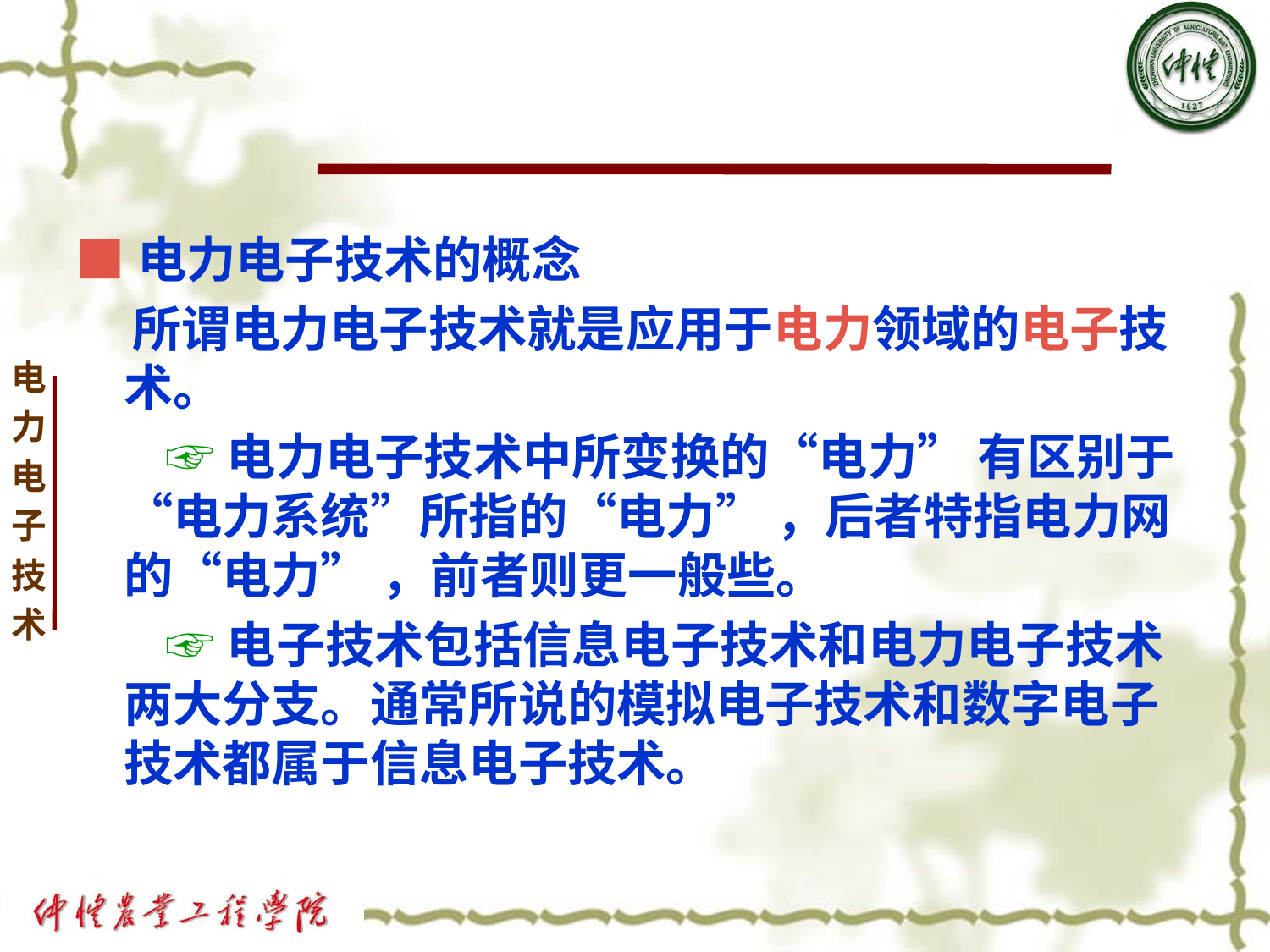

■电力电子技术的概念
    所谓电力电子技术就是应用于电力领域的电子技术。
        ☞电力电子技术中所变换的“电力” 有区别于“电力系统”所指的“电力” ，后者特指电力网的“电力” ，前者则更一般些。
        ☞电子技术包括信息电子技术和电力电子技术两大分支。通常所说的模拟电子技术和数字电子技术都属于信息电子技术。